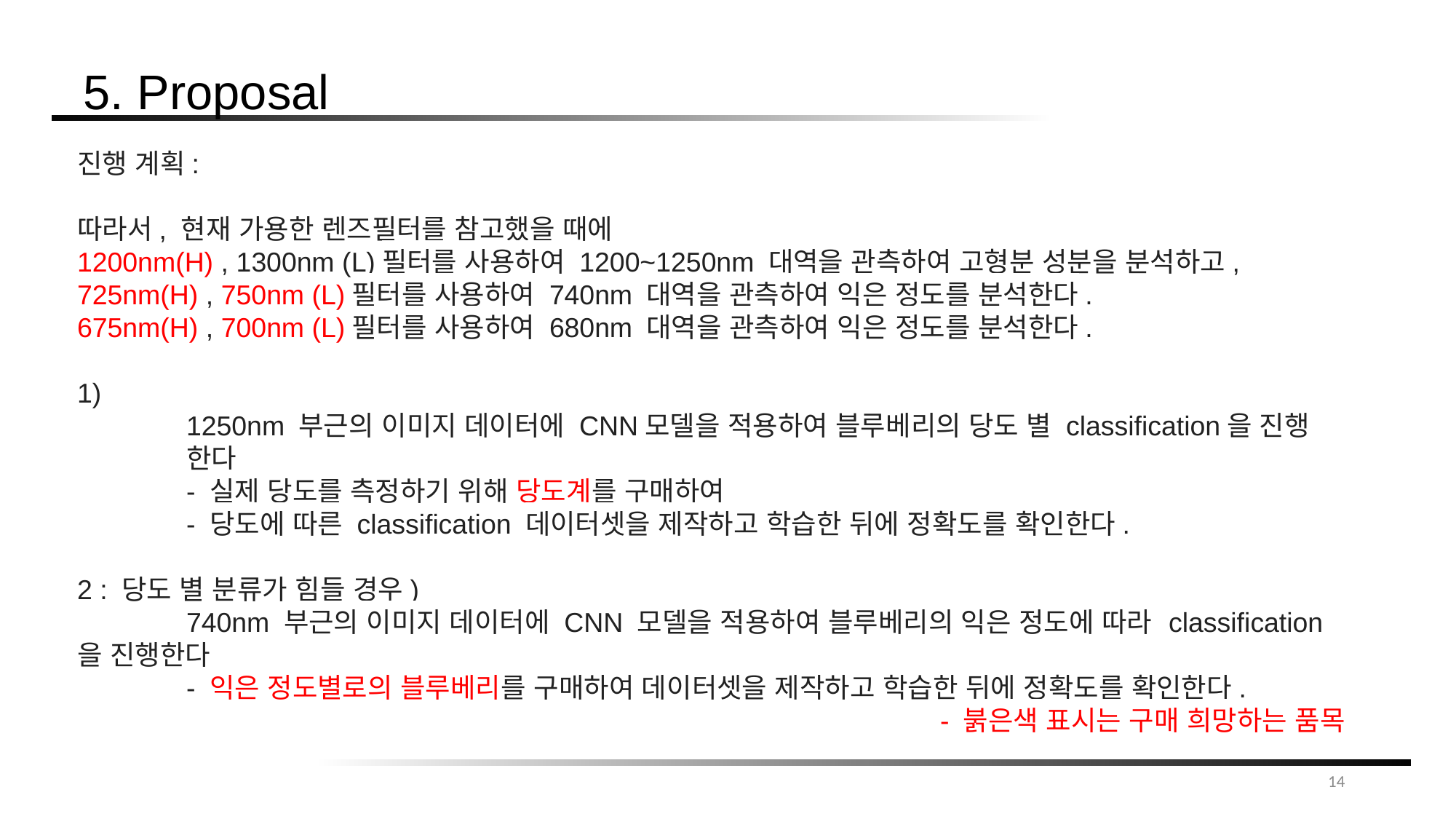

5. Proposal
진행 계획:
따라서, 현재 가용한 렌즈필터를 참고했을 때에
1200nm(H) , 1300nm (L)필터를 사용하여 1200~1250nm 대역을 관측하여 고형분 성분을 분석하고,
725nm(H) , 750nm (L)필터를 사용하여 740nm 대역을 관측하여 익은 정도를 분석한다.
675nm(H) , 700nm (L)필터를 사용하여 680nm 대역을 관측하여 익은 정도를 분석한다.
1)
	1250nm 부근의 이미지 데이터에 CNN모델을 적용하여 블루베리의 당도 별 classification을 진행	한다
	- 실제 당도를 측정하기 위해 당도계를 구매하여
	- 당도에 따른 classification 데이터셋을 제작하고 학습한 뒤에 정확도를 확인한다.

2 : 당도 별 분류가 힘들 경우)
	740nm 부근의 이미지 데이터에 CNN 모델을 적용하여 블루베리의 익은 정도에 따라 	classification을 진행한다
	- 익은 정도별로의 블루베리를 구매하여 데이터셋을 제작하고 학습한 뒤에 정확도를 확인한다.
- 붉은색 표시는 구매 희망하는 품목

14